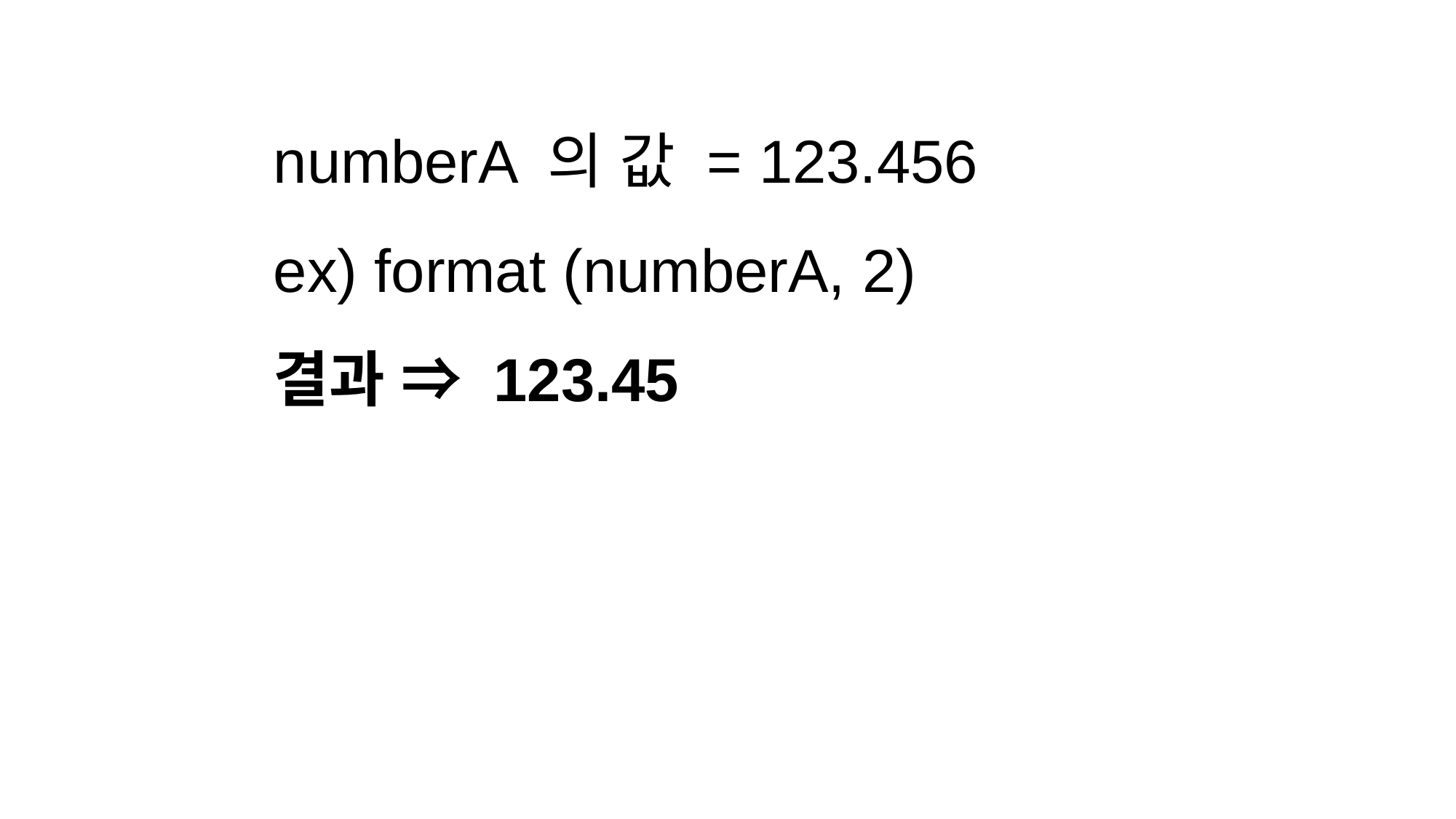

numberA 의 값 = 123.456
ex) format (numberA, 2)
결과 ⇒ 123.45